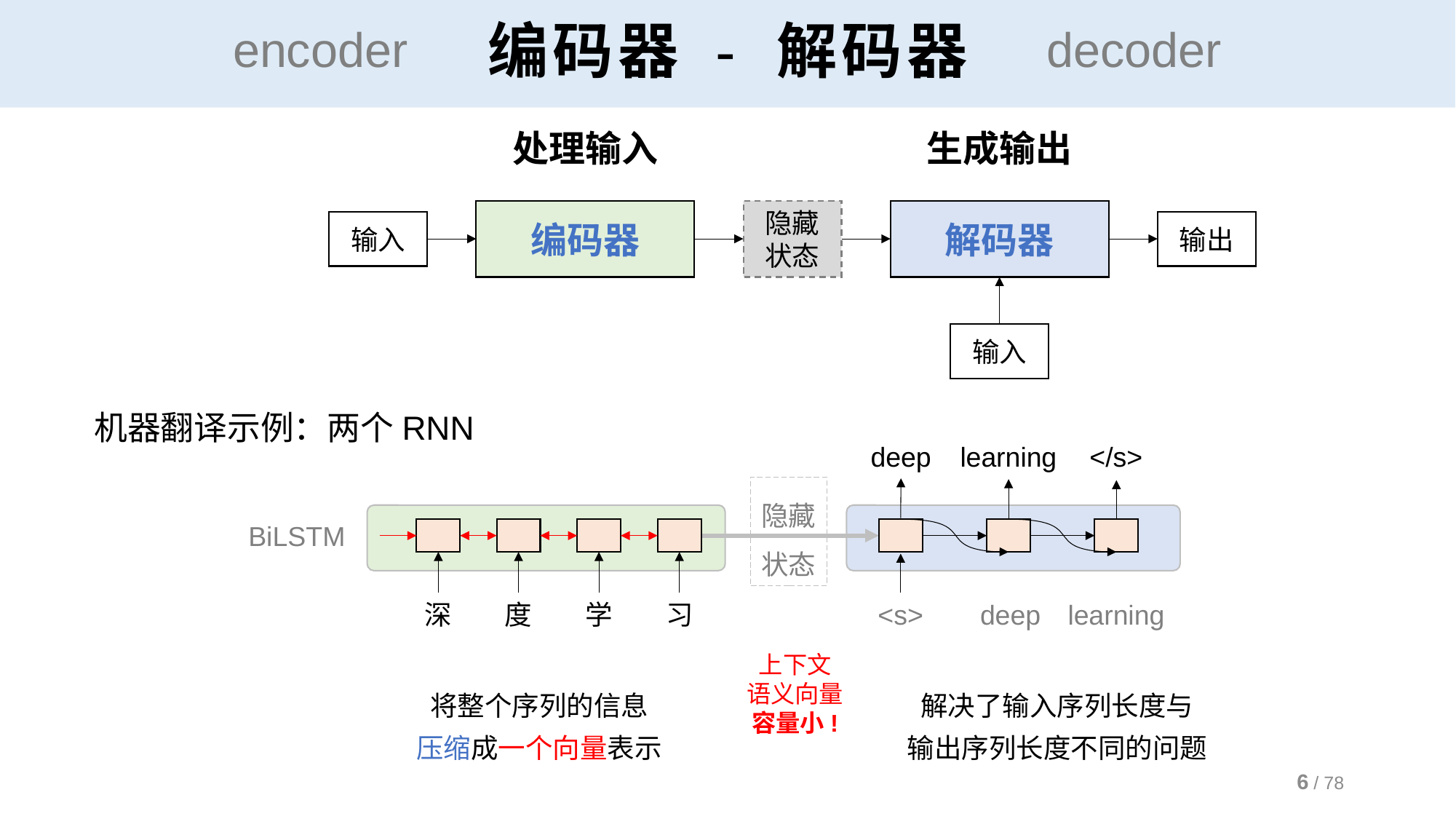

# 编码器 - 解码器
encoder
decoder
生成输出
处理输入
编码器
隐藏状态
解码器
输入
输出
输入
机器翻译示例：两个RNN
deep
learning
</s>
隐藏
状态
BiLSTM

深
度
学
习
<s>
deep
learning

上下文
语义向量
容量小!
将整个序列的信息
压缩成一个向量表示
解决了输入序列长度与
输出序列长度不同的问题
6 / 78